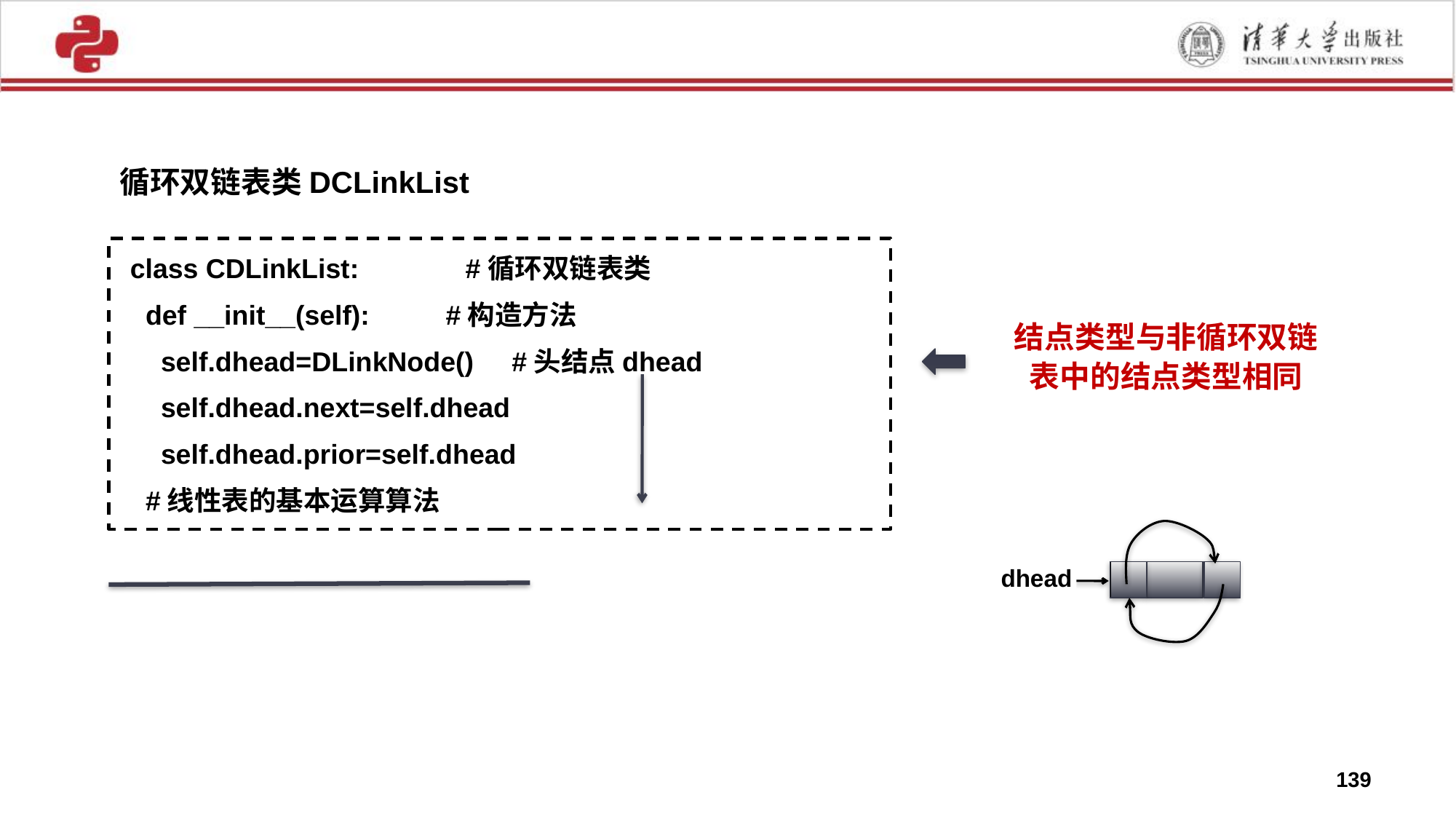

循环双链表类DCLinkList
class CDLinkList:              #循环双链表类
  def __init__(self):          #构造方法
    self.dhead=DLinkNode()     #头结点dhead
    self.dhead.next=self.dhead
    self.dhead.prior=self.dhead
  #线性表的基本运算算法
结点类型与非循环双链表中的结点类型相同

dhead

139